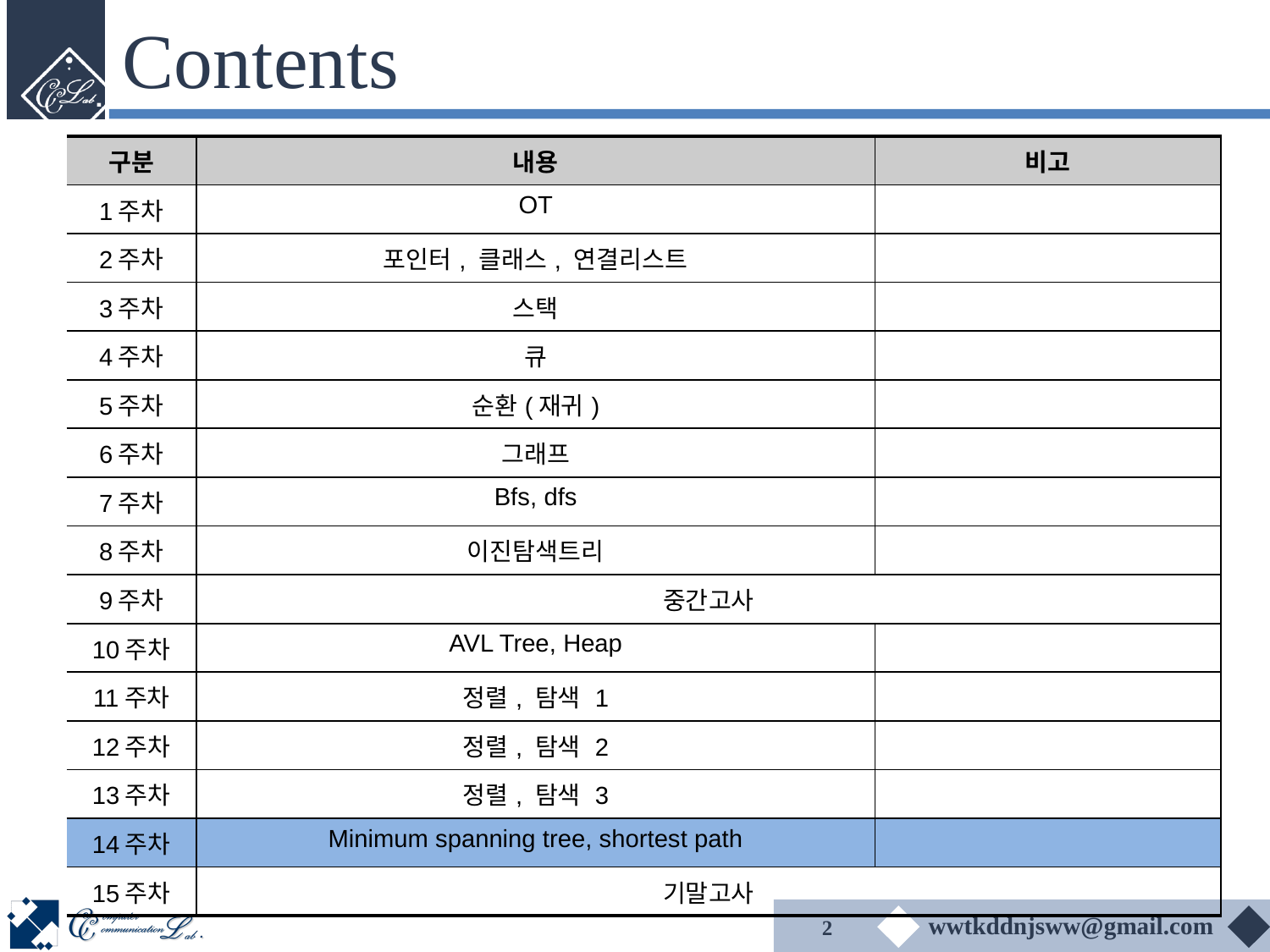

# Contents
| 구분 | 내용 | 비고 |
| --- | --- | --- |
| 1주차 | OT |  |
| 2주차 | 포인터, 클래스, 연결리스트 |  |
| 3주차 | 스택 |  |
| 4주차 | 큐 |  |
| 5주차 | 순환(재귀) |  |
| 6주차 | 그래프 |  |
| 7주차 | Bfs, dfs |  |
| 8주차 | 이진탐색트리 |  |
| 9주차 | 중간고사 |  |
| 10주차 | AVL Tree, Heap |  |
| 11주차 | 정렬, 탐색 1 |  |
| 12주차 | 정렬, 탐색 2 |  |
| 13주차 | 정렬, 탐색 3 |  |
| 14주차 | Minimum spanning tree, shortest path |  |
| 15주차 | 기말고사 |  |